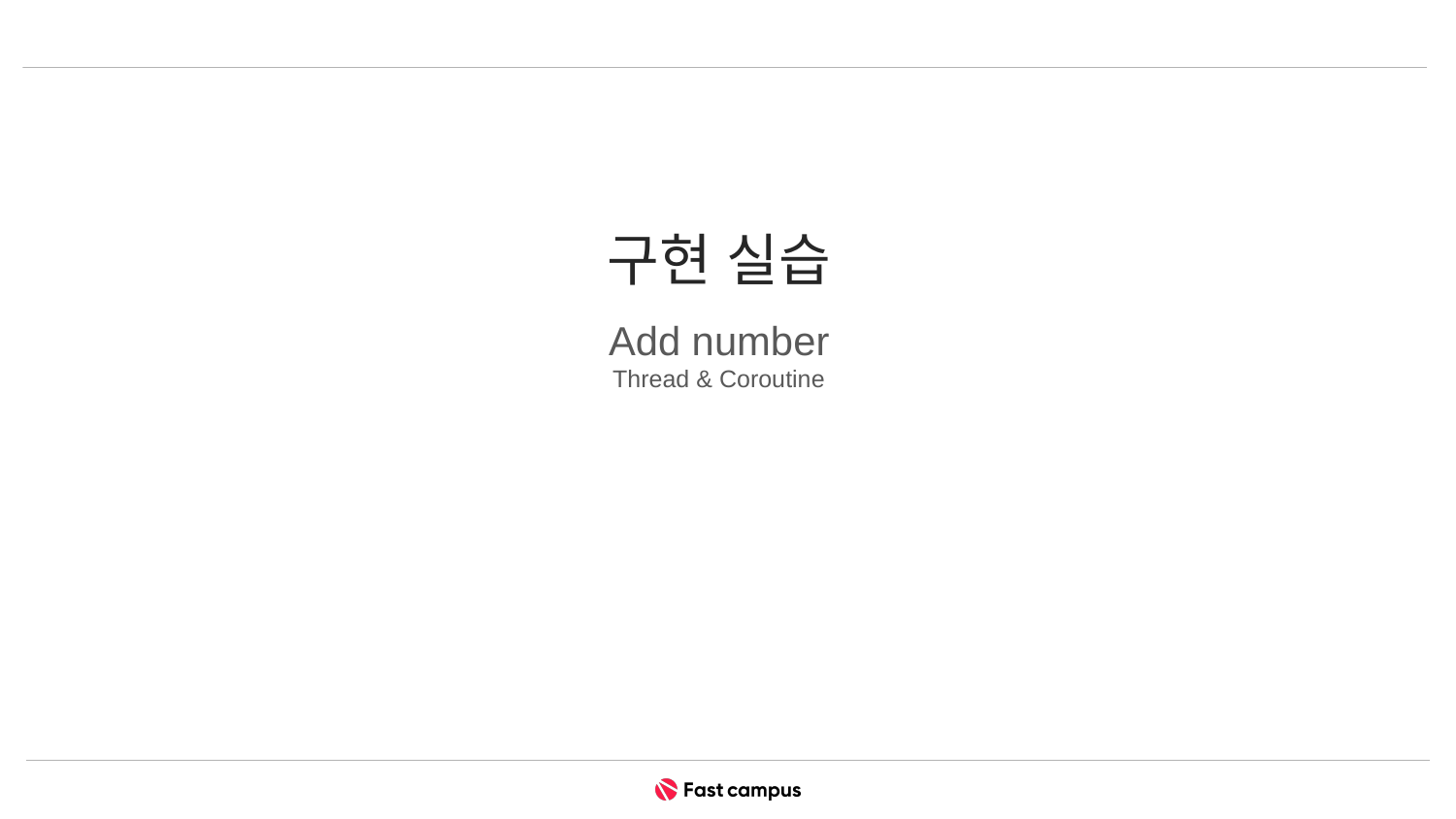

# 구현 실습
Add number
Thread & Coroutine